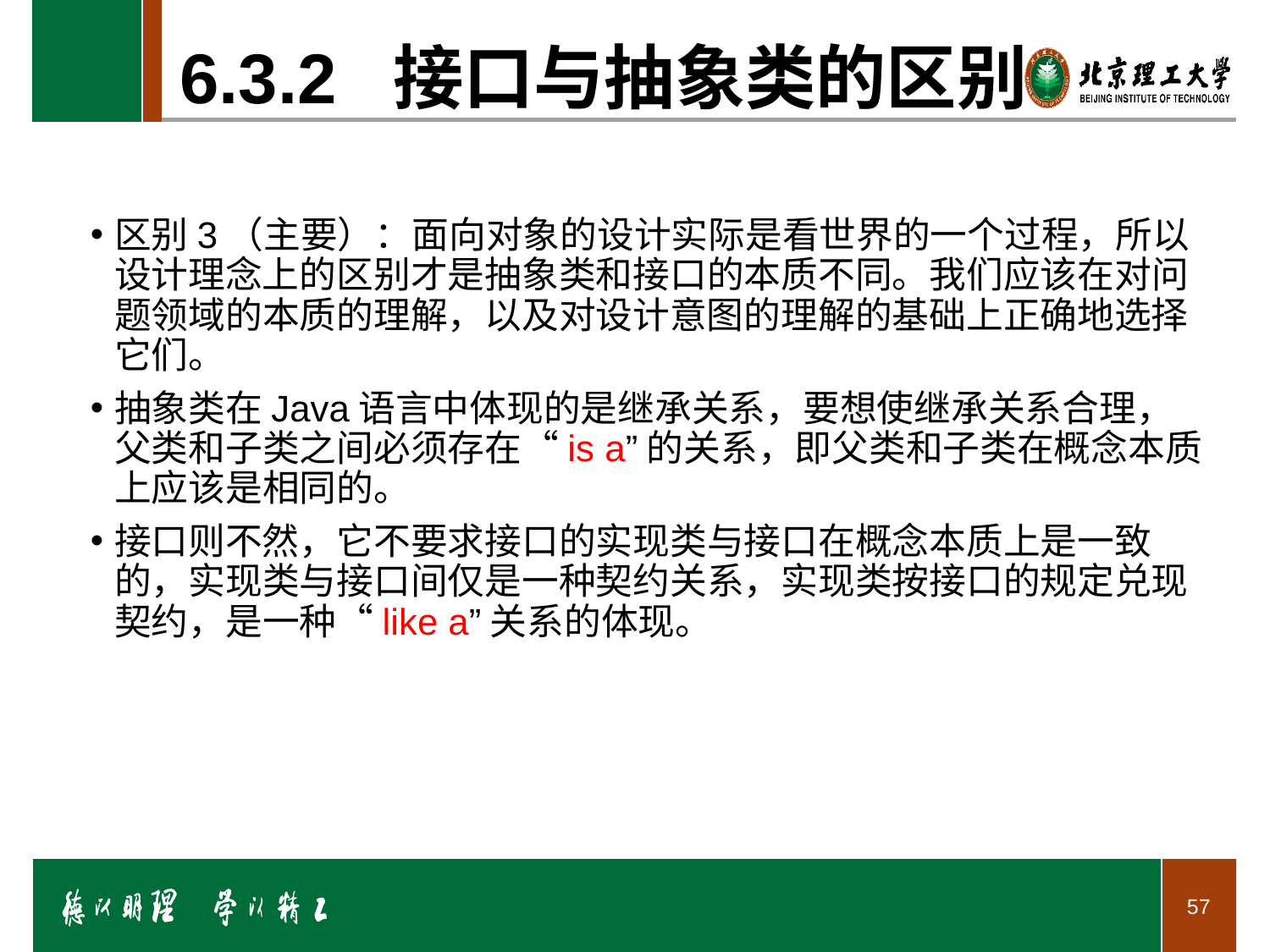

# 6.3.2  接口与抽象类的区别
区别3（主要）：面向对象的设计实际是看世界的一个过程，所以设计理念上的区别才是抽象类和接口的本质不同。我们应该在对问题领域的本质的理解，以及对设计意图的理解的基础上正确地选择它们。
抽象类在Java语言中体现的是继承关系，要想使继承关系合理，父类和子类之间必须存在“is a”的关系，即父类和子类在概念本质上应该是相同的。
接口则不然，它不要求接口的实现类与接口在概念本质上是一致的，实现类与接口间仅是一种契约关系，实现类按接口的规定兑现契约，是一种“like a”关系的体现。